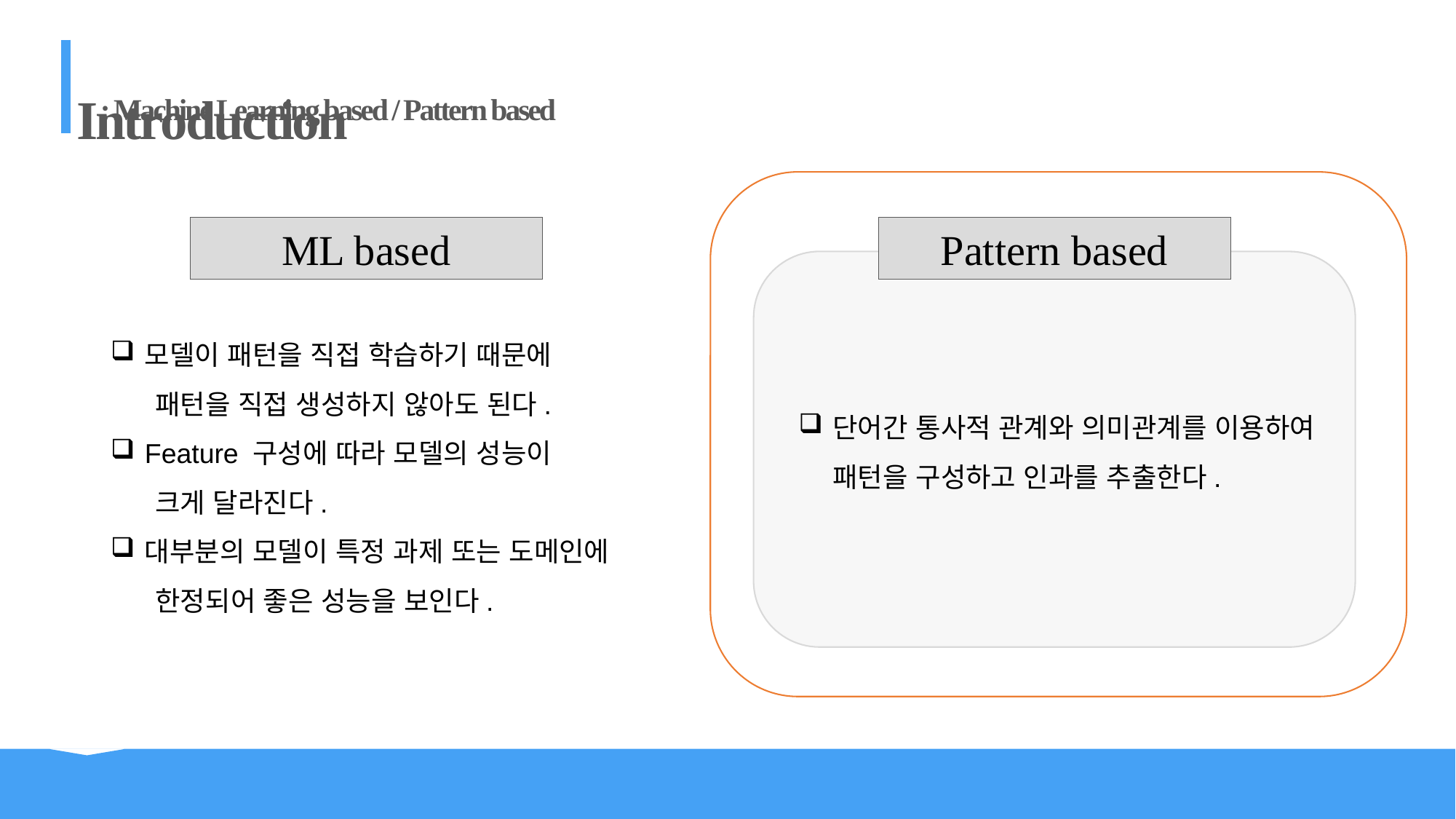

Introduction
    : Machine Learning based / Pattern based

ML based
Pattern based

모델이 패턴을 직접 학습하기 때문에
     패턴을 직접 생성하지 않아도 된다.
Feature 구성에 따라 모델의 성능이
     크게 달라진다.
대부분의 모델이 특정 과제 또는 도메인에
     한정되어 좋은 성능을 보인다.
단어간 통사적 관계와 의미관계를 이용하여 패턴을 구성하고 인과를 추출한다.